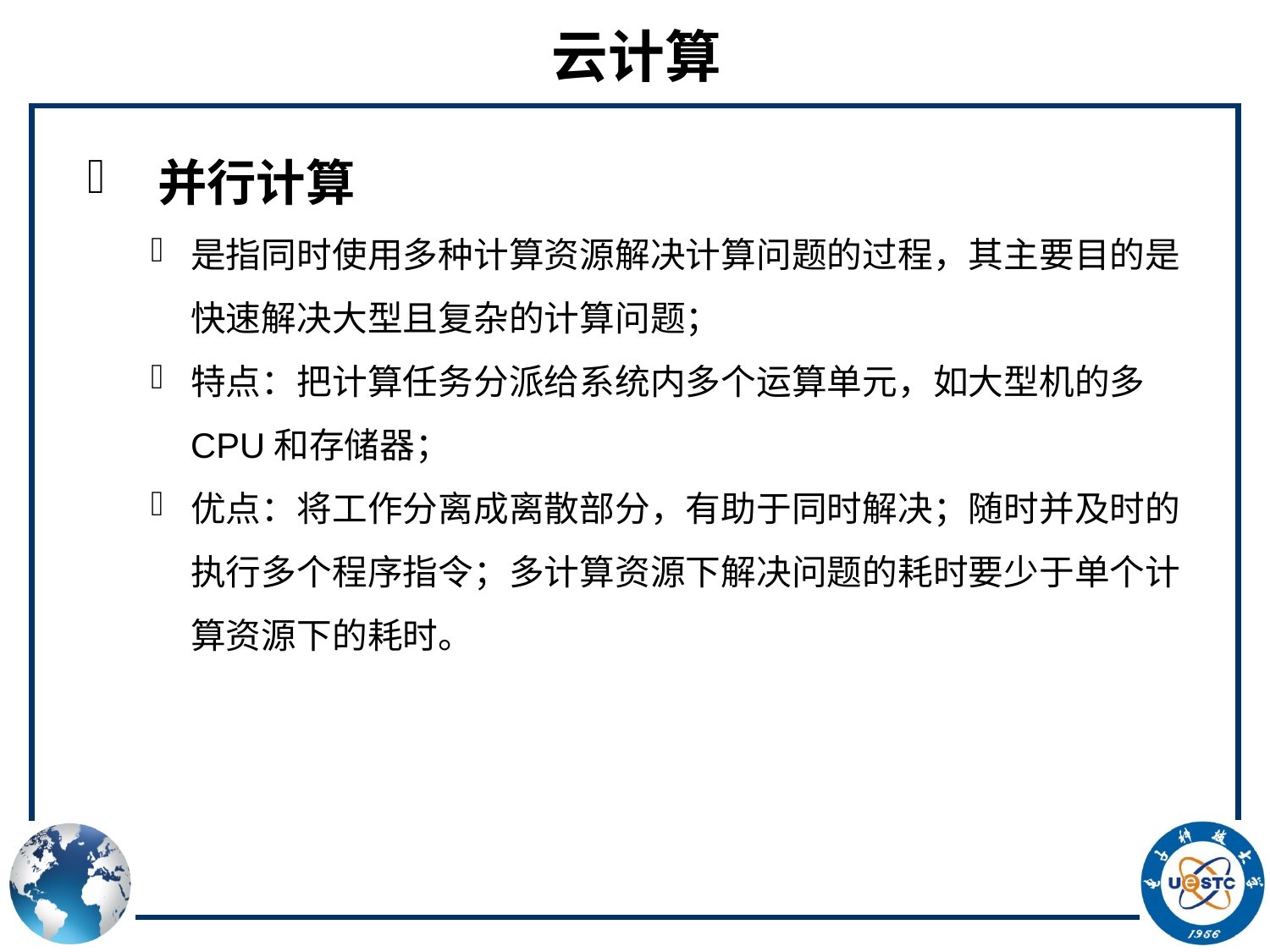

# 云计算
 并行计算
是指同时使用多种计算资源解决计算问题的过程，其主要目的是快速解决大型且复杂的计算问题；
特点：把计算任务分派给系统内多个运算单元，如大型机的多CPU和存储器；
优点：将工作分离成离散部分，有助于同时解决；随时并及时的执行多个程序指令；多计算资源下解决问题的耗时要少于单个计算资源下的耗时。